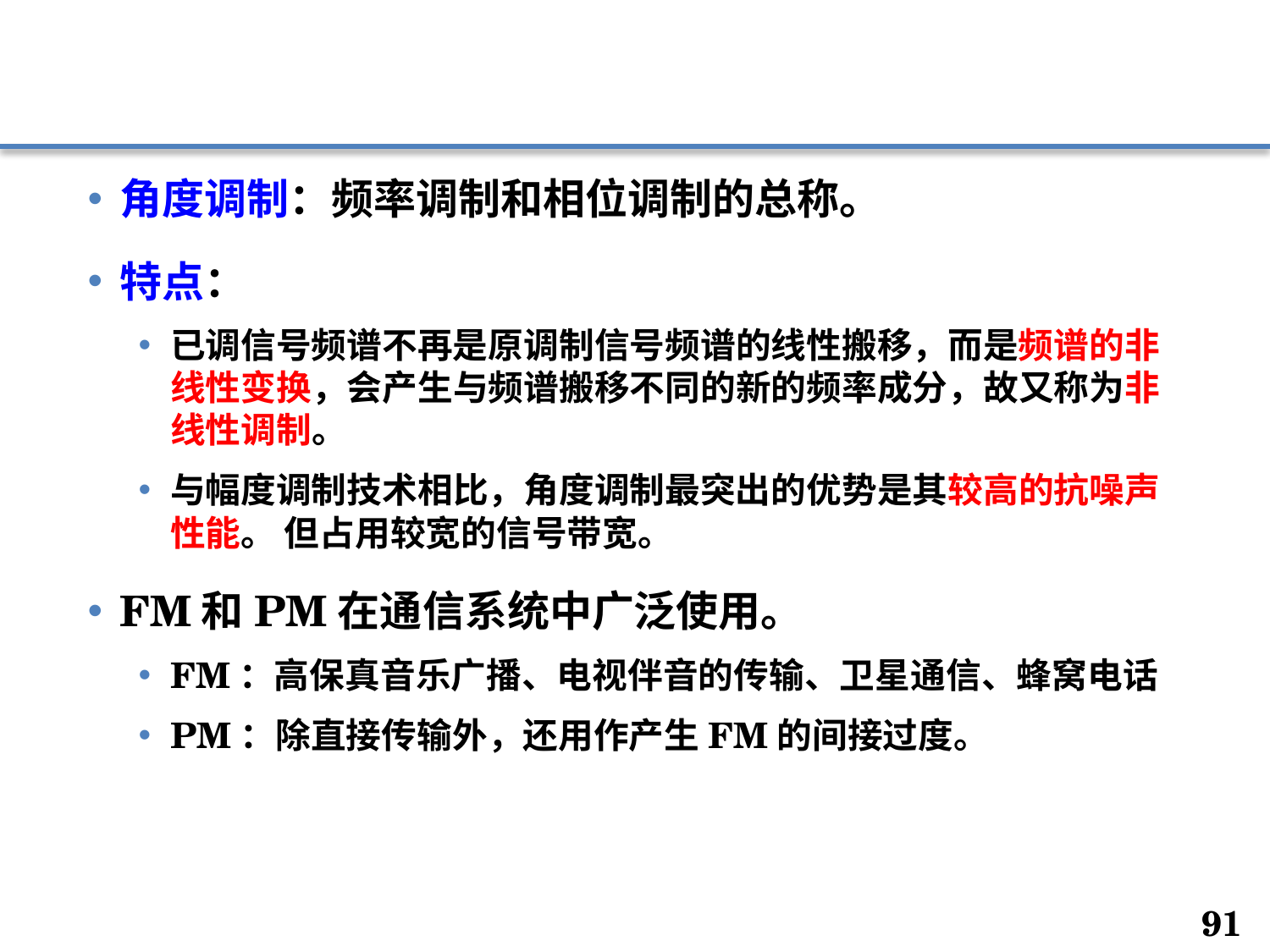

#
角度调制：频率调制和相位调制的总称。
特点：
已调信号频谱不再是原调制信号频谱的线性搬移，而是频谱的非线性变换，会产生与频谱搬移不同的新的频率成分，故又称为非线性调制。
与幅度调制技术相比，角度调制最突出的优势是其较高的抗噪声性能。 但占用较宽的信号带宽。
FM和PM在通信系统中广泛使用。
FM：高保真音乐广播、电视伴音的传输、卫星通信、蜂窝电话
PM：除直接传输外，还用作产生FM的间接过度。
91